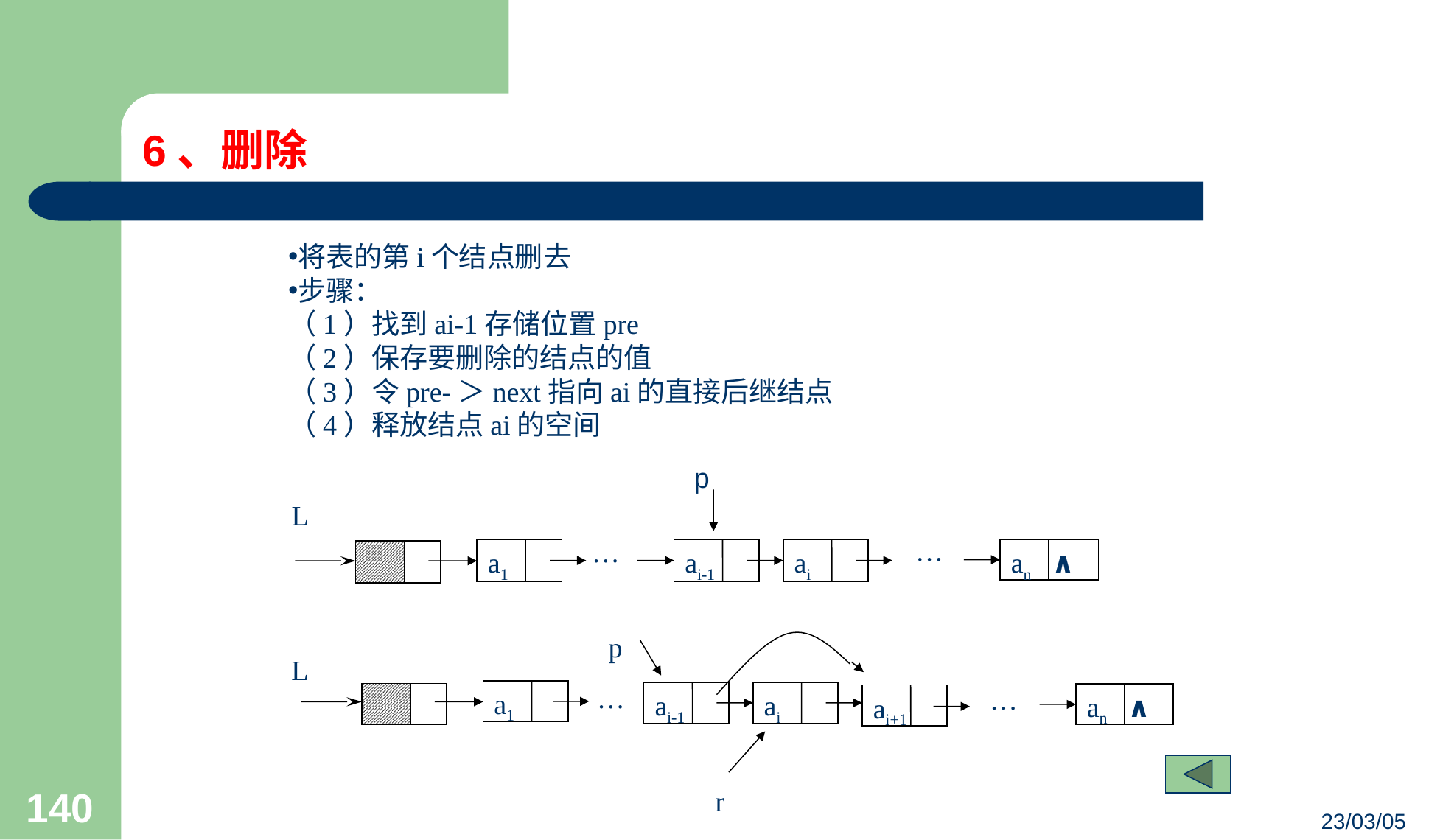

# 6、删除
将表的第i个结点删去
步骤：
（1）找到ai-1存储位置pre
（2）保存要删除的结点的值
（3）令pre-＞next指向ai的直接后继结点
（4）释放结点ai的空间
p

L
…
 …
a1

ai-1

ai

an     ∧

p

ai-1

ai

ai+1

r

L
…
…
a1

an     ∧

140
23/03/05